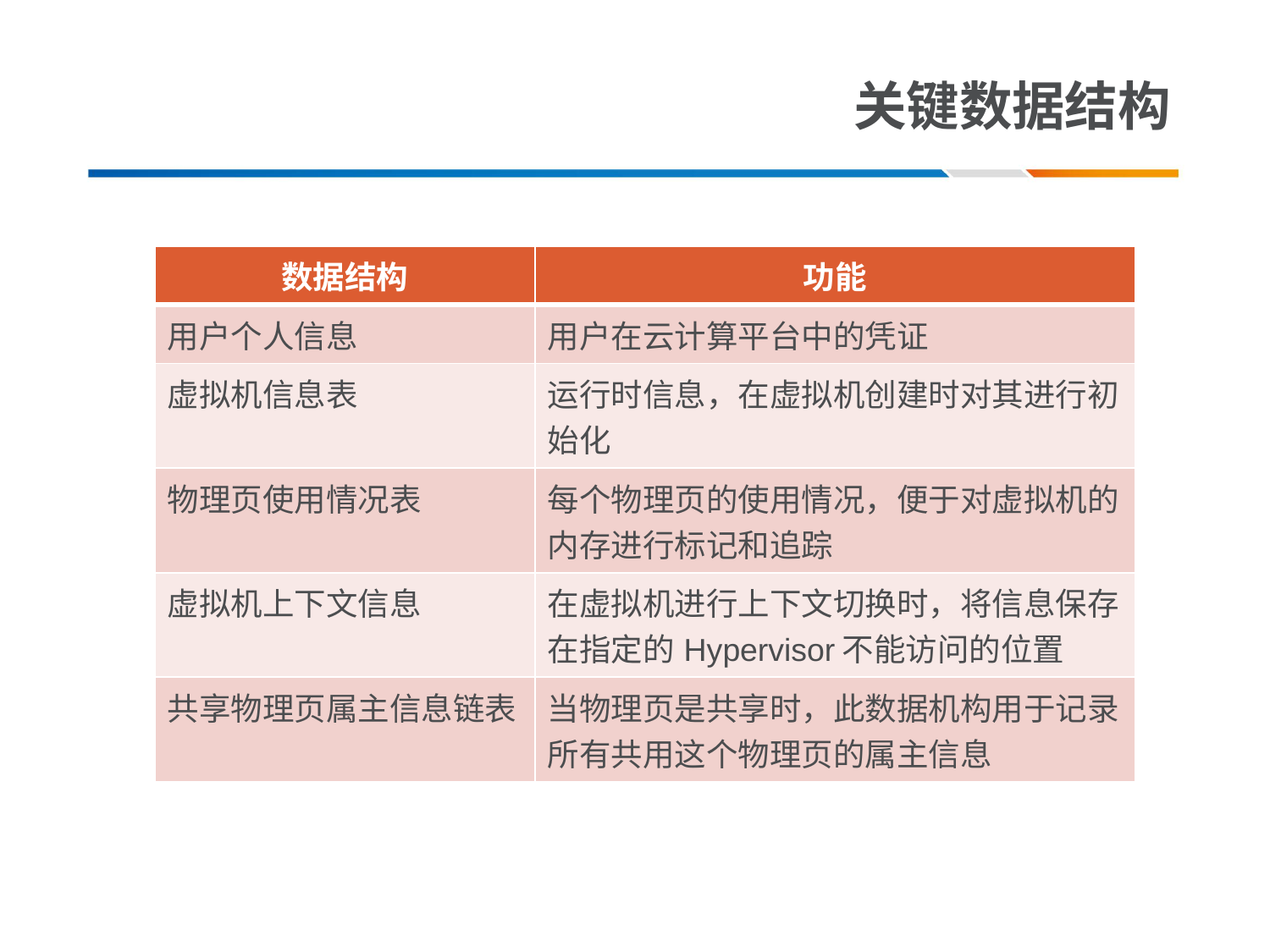

# 关键数据结构
| 数据结构 | 功能 |
| --- | --- |
| 用户个人信息 | 用户在云计算平台中的凭证 |
| 虚拟机信息表 | 运行时信息，在虚拟机创建时对其进行初始化 |
| 物理页使用情况表 | 每个物理页的使用情况，便于对虚拟机的内存进行标记和追踪 |
| 虚拟机上下文信息 | 在虚拟机进行上下文切换时，将信息保存在指定的Hypervisor不能访问的位置 |
| 共享物理页属主信息链表 | 当物理页是共享时，此数据机构用于记录所有共用这个物理页的属主信息 |